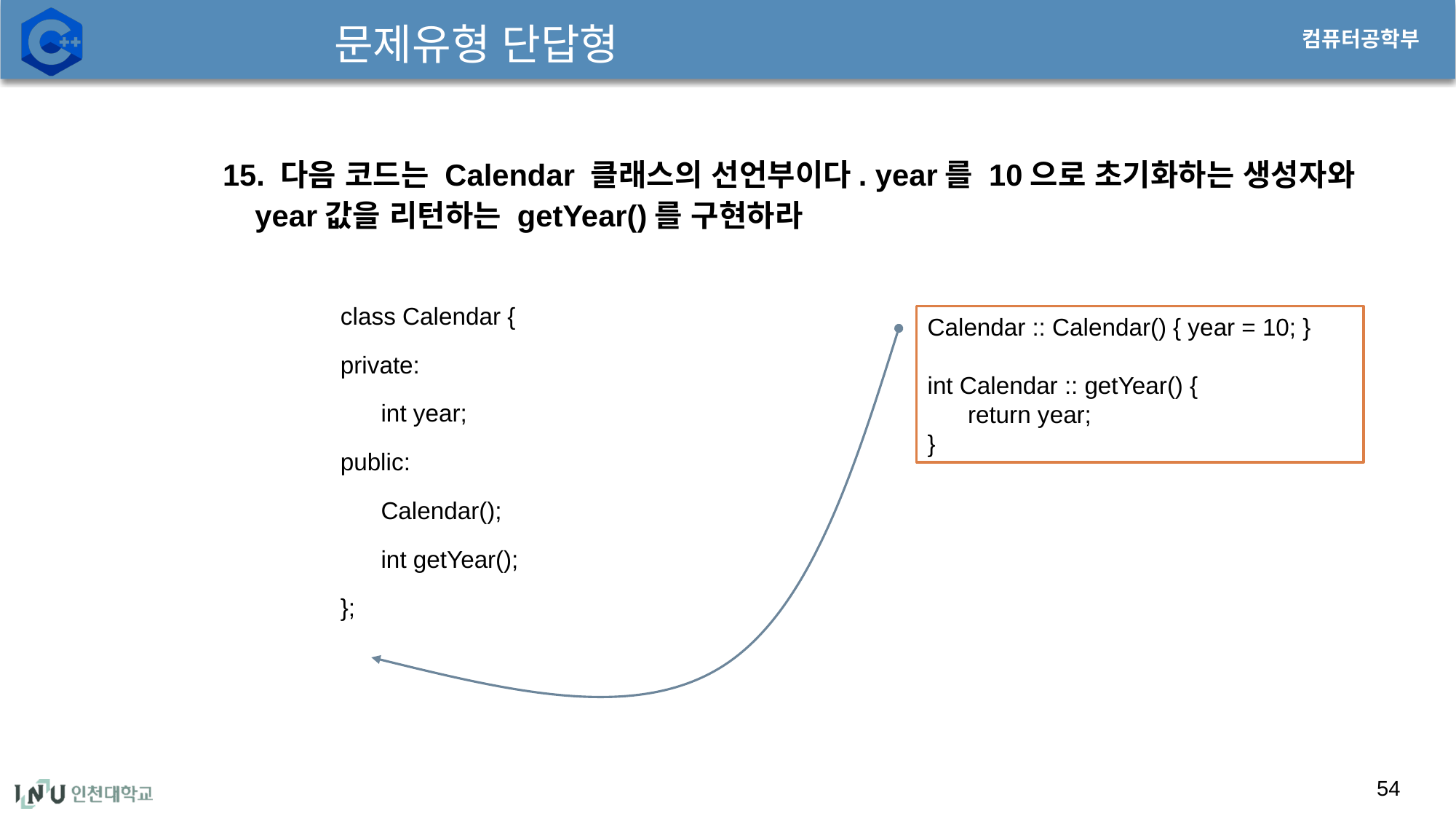

# 문제유형 단답형
15. 다음 코드는 Calendar 클래스의 선언부이다. year를 10으로 초기화하는 생성자와 year값을 리턴하는 getYear()를 구현하라

class Calendar {
private:
      int year;
public:
      Calendar();
      int getYear();
};
Calendar :: Calendar() { year = 10; }

int Calendar :: getYear() {
      return year;
}